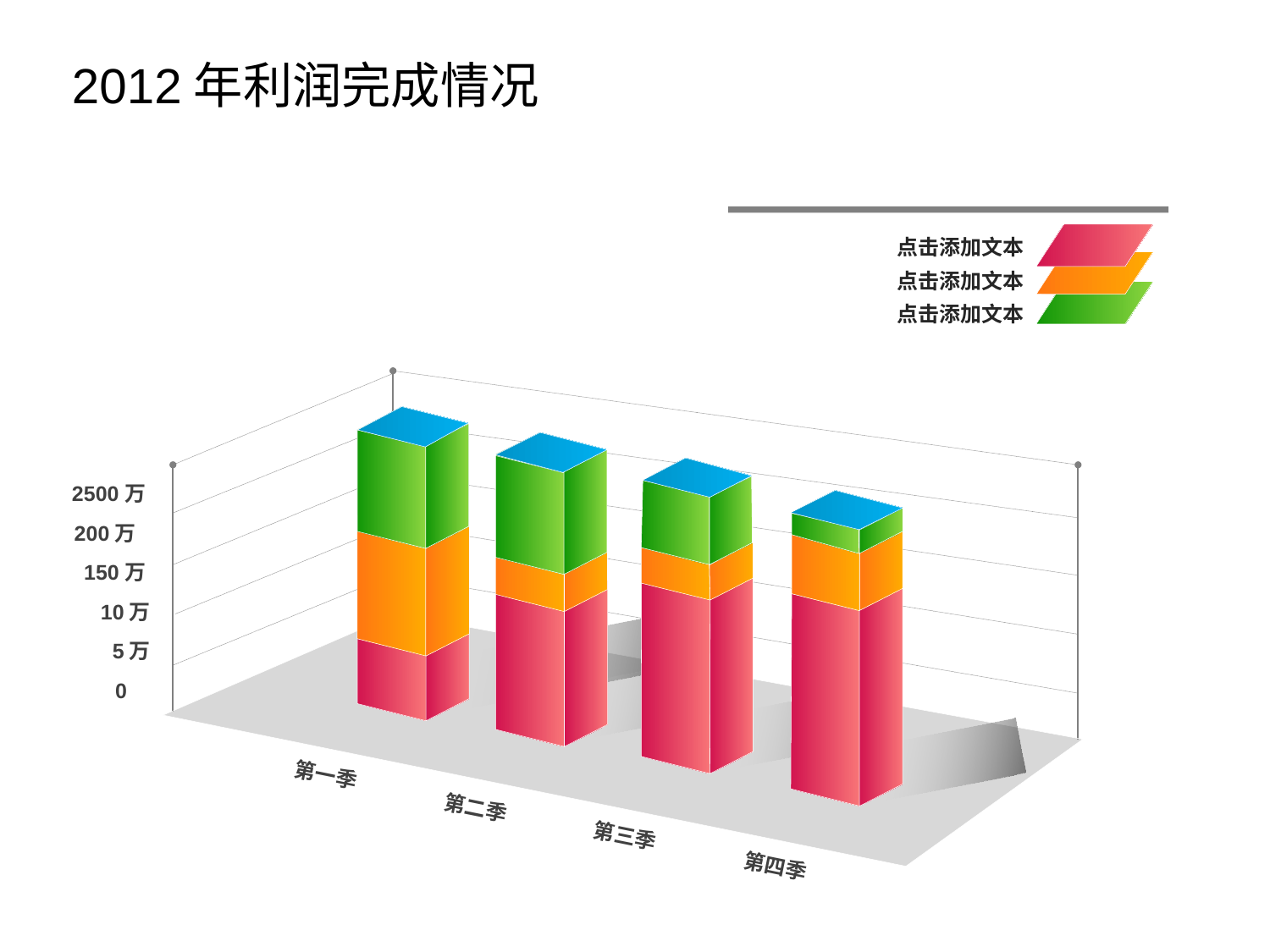

2012年利润完成情况

点击添加文本

点击添加文本

点击添加文本
2500万
200万
150万
10万

5万
0
第一季
第二季
第三季
第四季